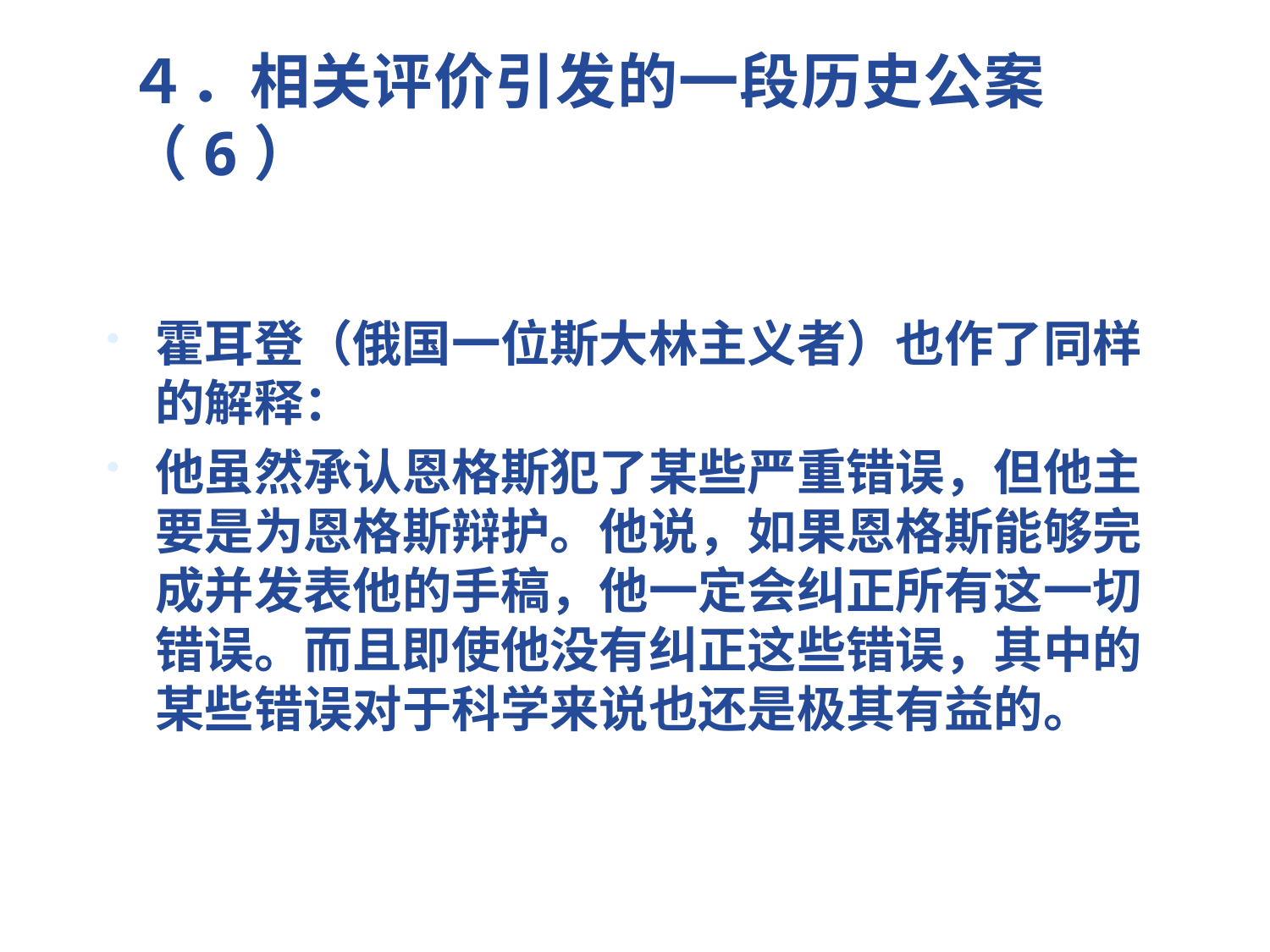

# ４．相关评价引发的一段历史公案（6）
霍耳登（俄国一位斯大林主义者）也作了同样的解释：
他虽然承认恩格斯犯了某些严重错误，但他主要是为恩格斯辩护。他说，如果恩格斯能够完成并发表他的手稿，他一定会纠正所有这一切错误。而且即使他没有纠正这些错误，其中的某些错误对于科学来说也还是极其有益的。